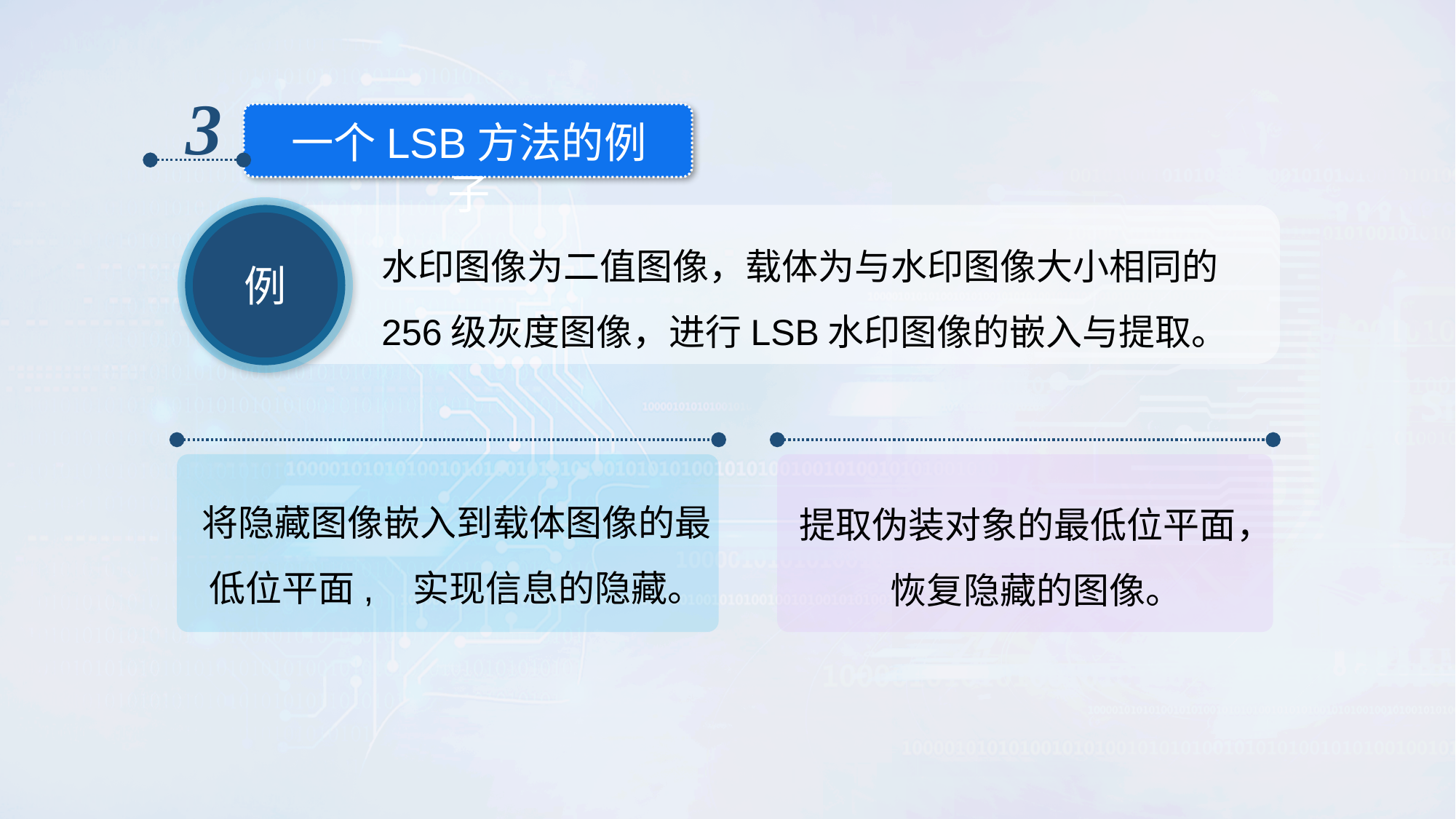

3

一个LSB方法的例子

例

水印图像为二值图像，载体为与水印图像大小相同的256级灰度图像，进行LSB水印图像的嵌入与提取。

将隐藏图像嵌入到载体图像的最低位平面,   实现信息的隐藏。
提取伪装对象的最低位平面，恢复隐藏的图像。